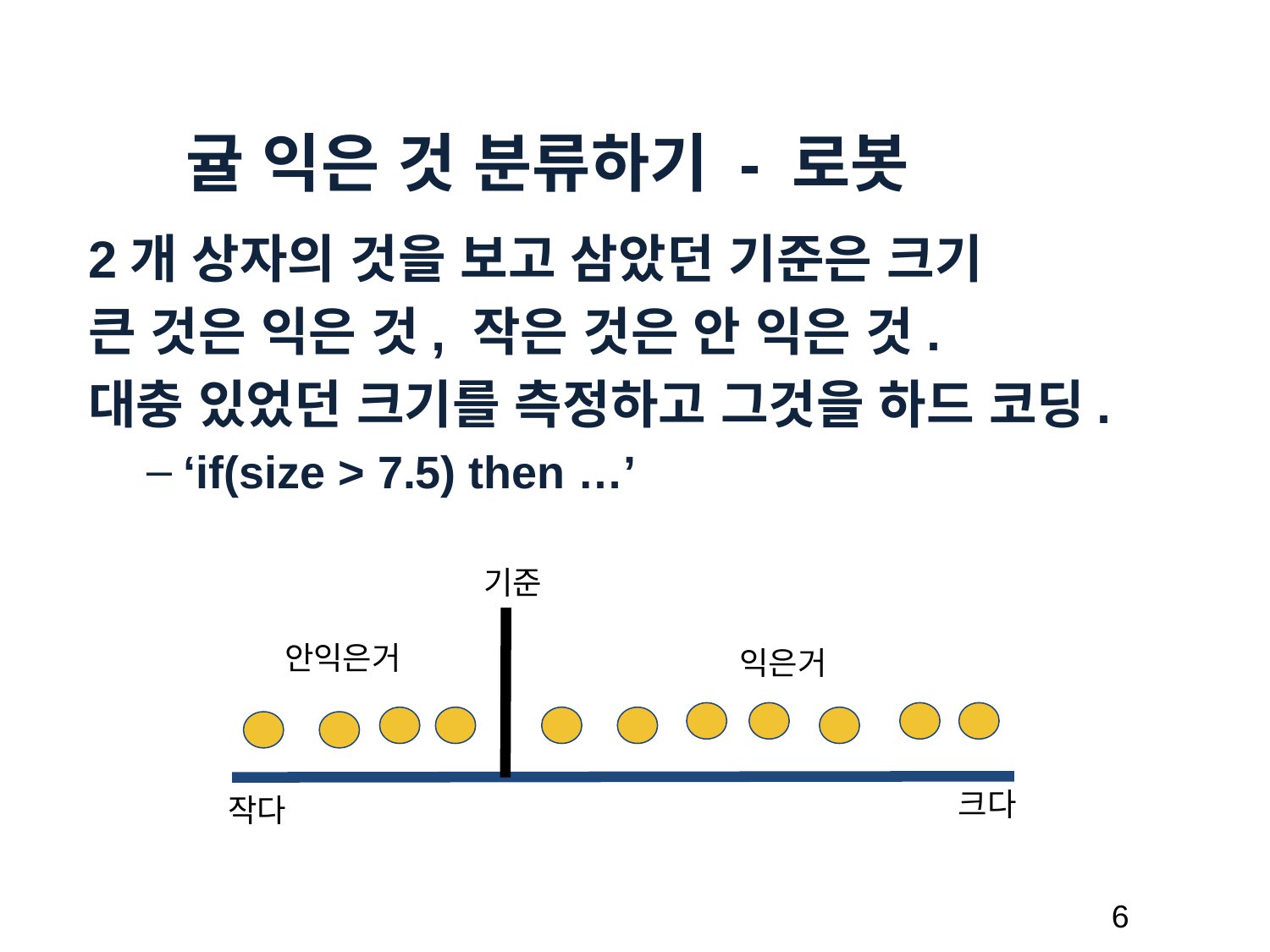

귤 익은 것 분류하기 - 로봇
2개 상자의 것을 보고 삼았던 기준은 크기
큰 것은 익은 것, 작은 것은 안 익은 것.
대충 있었던 크기를 측정하고 그것을 하드 코딩.
‘if(size > 7.5) then …’
기준
안익은거
익은거

크다
작다